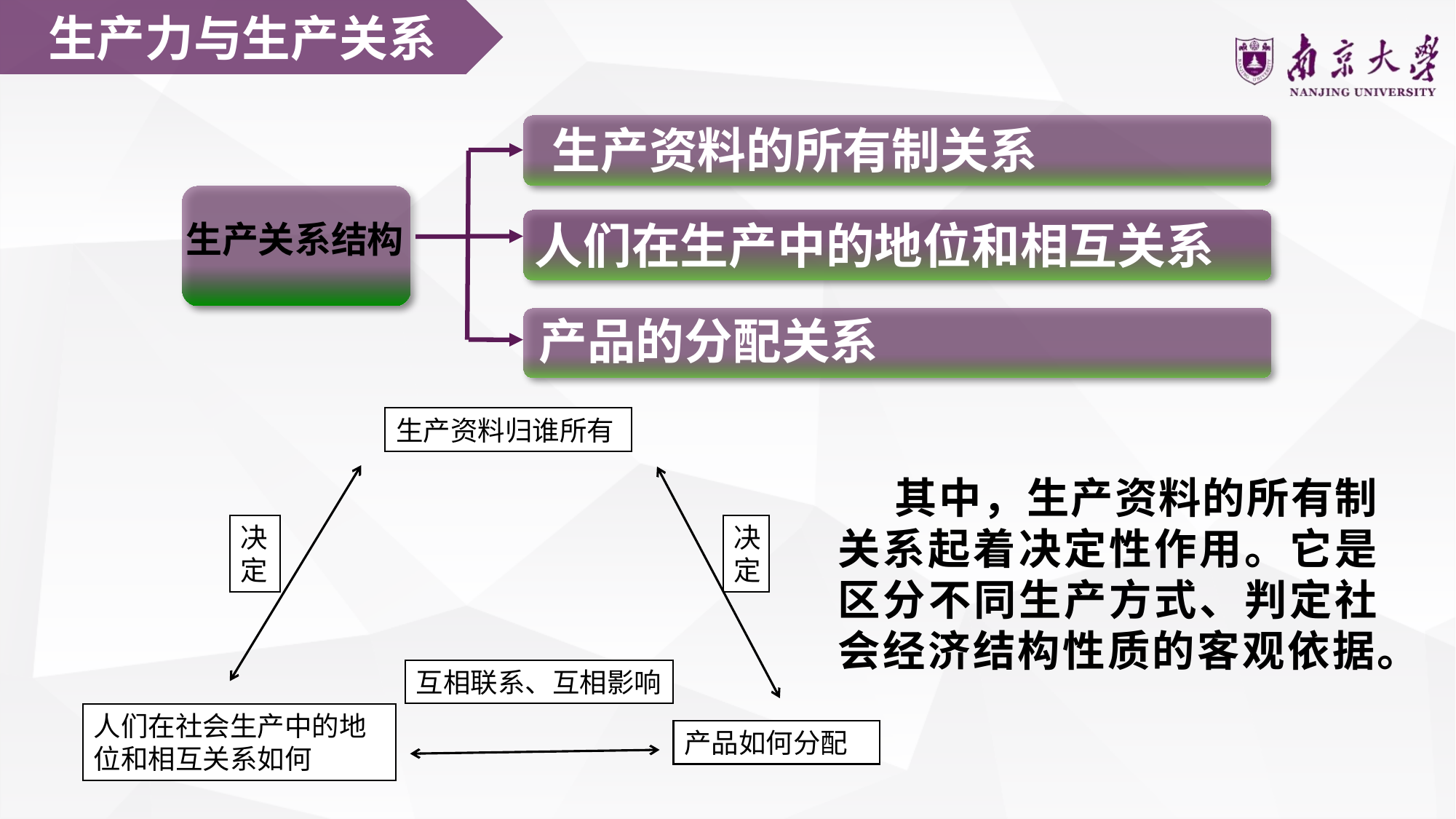

生产力与生产关系
生产资料的所有制关系

生产关系结构
人们在生产中的地位和相互关系

产品的分配关系

生产资料归谁所有
    其中，生产资料的所有制关系起着决定性作用。它是区分不同生产方式、判定社会经济结构性质的客观依据。

决定
决定
互相联系、互相影响
人们在社会生产中的地位和相互关系如何
产品如何分配